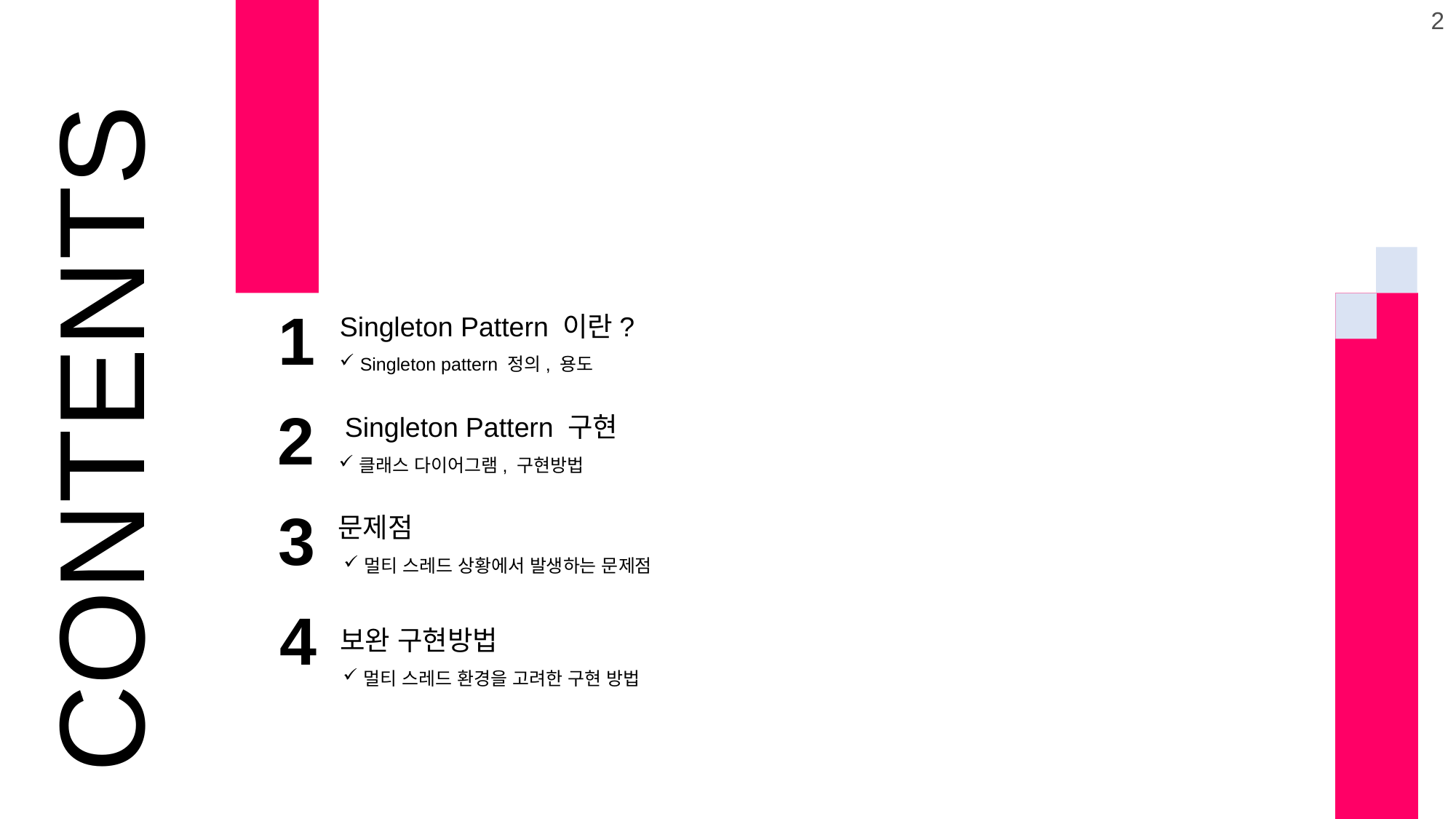

2

 1

Singleton Pattern 이란?
Singleton pattern 정의, 용도
CONTENTS
 2
Singleton Pattern 구현
클래스 다이어그램, 구현방법
 3
문제점
멀티 스레드 상황에서 발생하는 문제점
 4
보완 구현방법
멀티 스레드 환경을 고려한 구현 방법